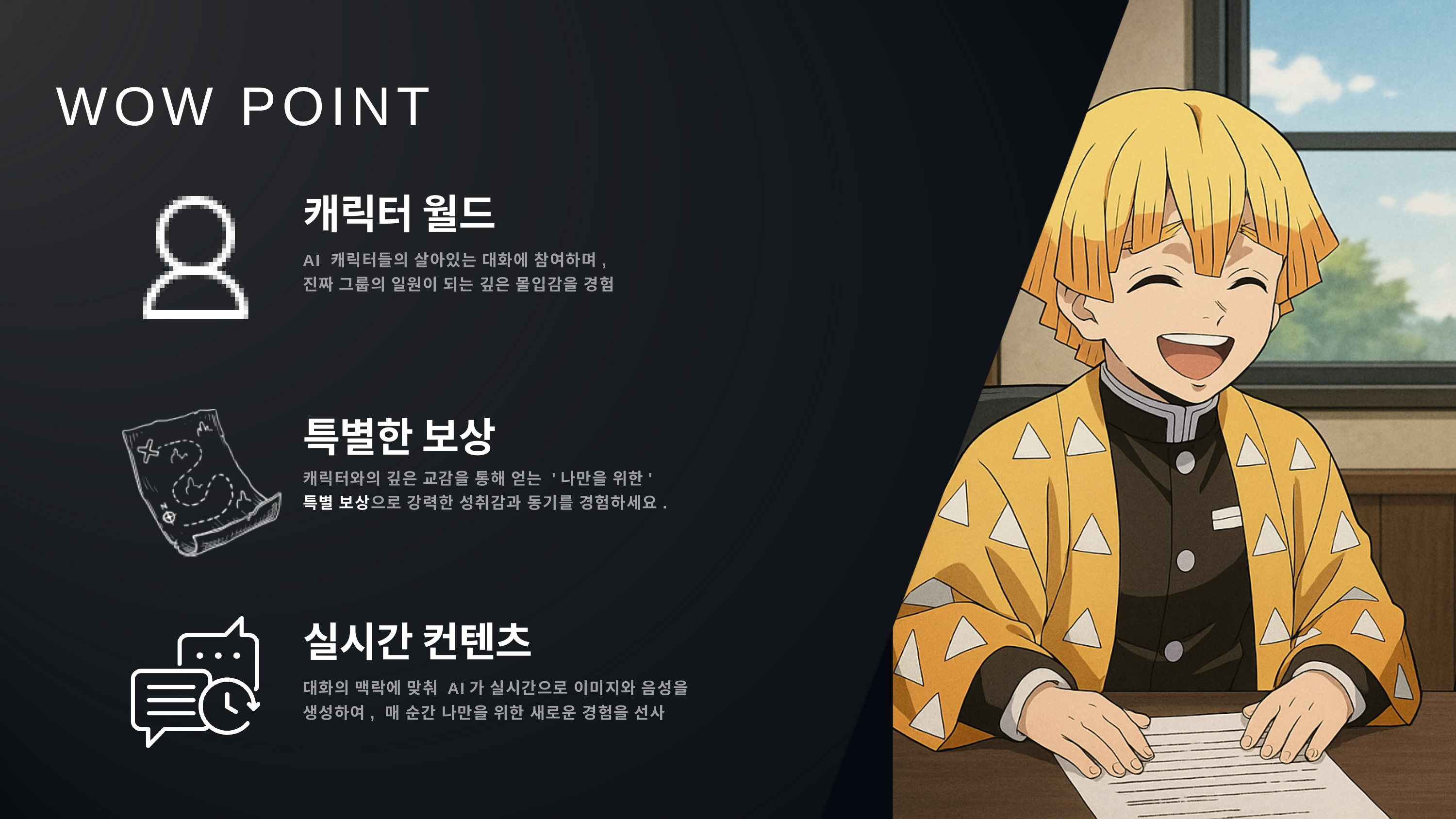

WOW POINT
캐릭터 월드

AI 캐릭터들의 살아있는 대화에 참여하며,
진짜 그룹의 일원이 되는 깊은 몰입감을 경험
특별한 보상

캐릭터와의 깊은 교감을 통해 얻는 '나만을 위한'
특별 보상으로 강력한 성취감과 동기를 경험하세요.
실시간 컨텐츠

대화의 맥락에 맞춰 AI가 실시간으로 이미지와 음성을 생성하여, 매 순간 나만을 위한 새로운 경험을 선사